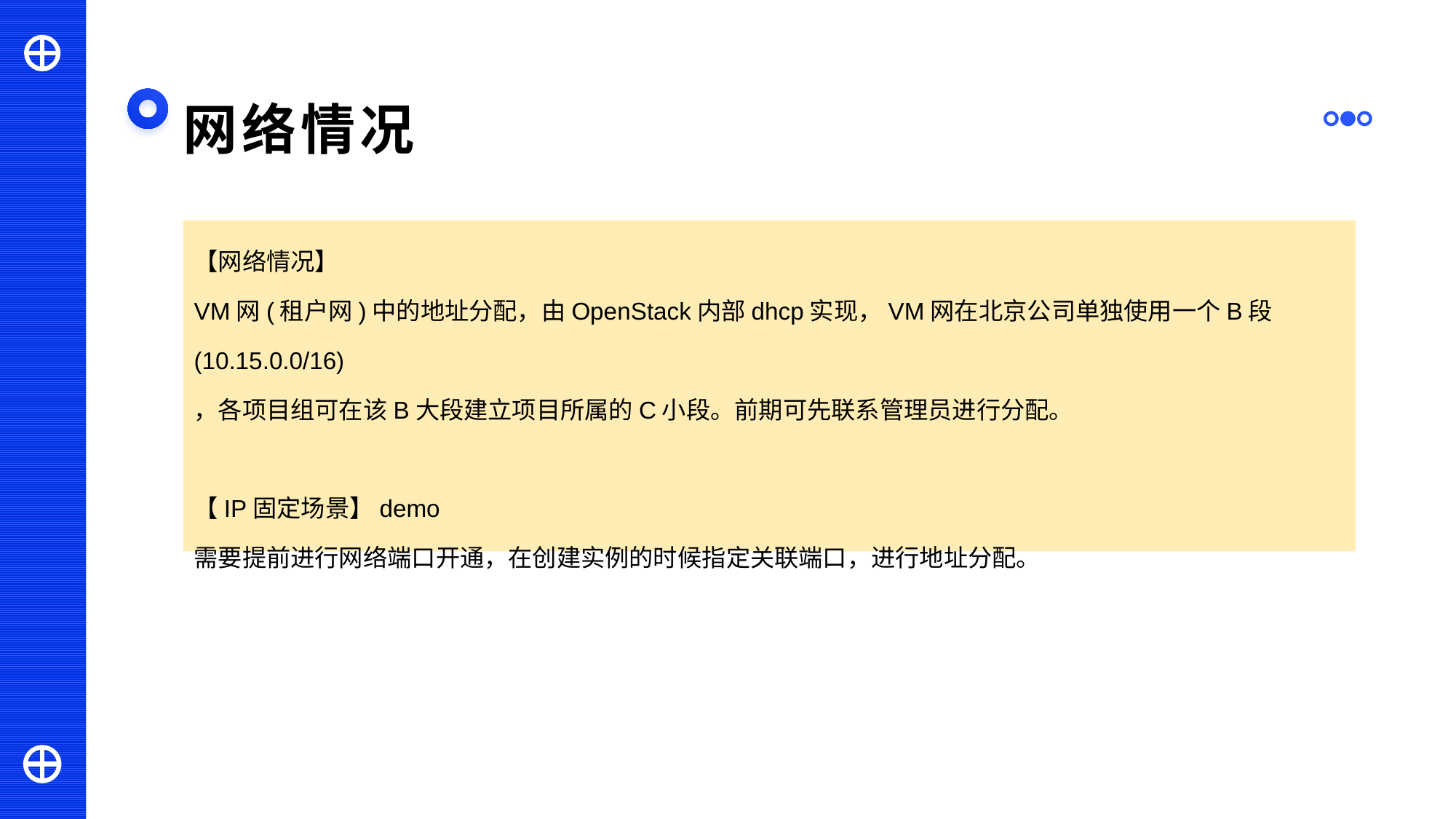

网络情况

【网络情况】
VM网(租户网)中的地址分配，由OpenStack内部dhcp实现，VM网在北京公司单独使用一个B段(10.15.0.0/16)
，各项目组可在该B大段建立项目所属的C小段。前期可先联系管理员进行分配。

【IP固定场景】demo
需要提前进行网络端口开通，在创建实例的时候指定关联端口，进行地址分配。